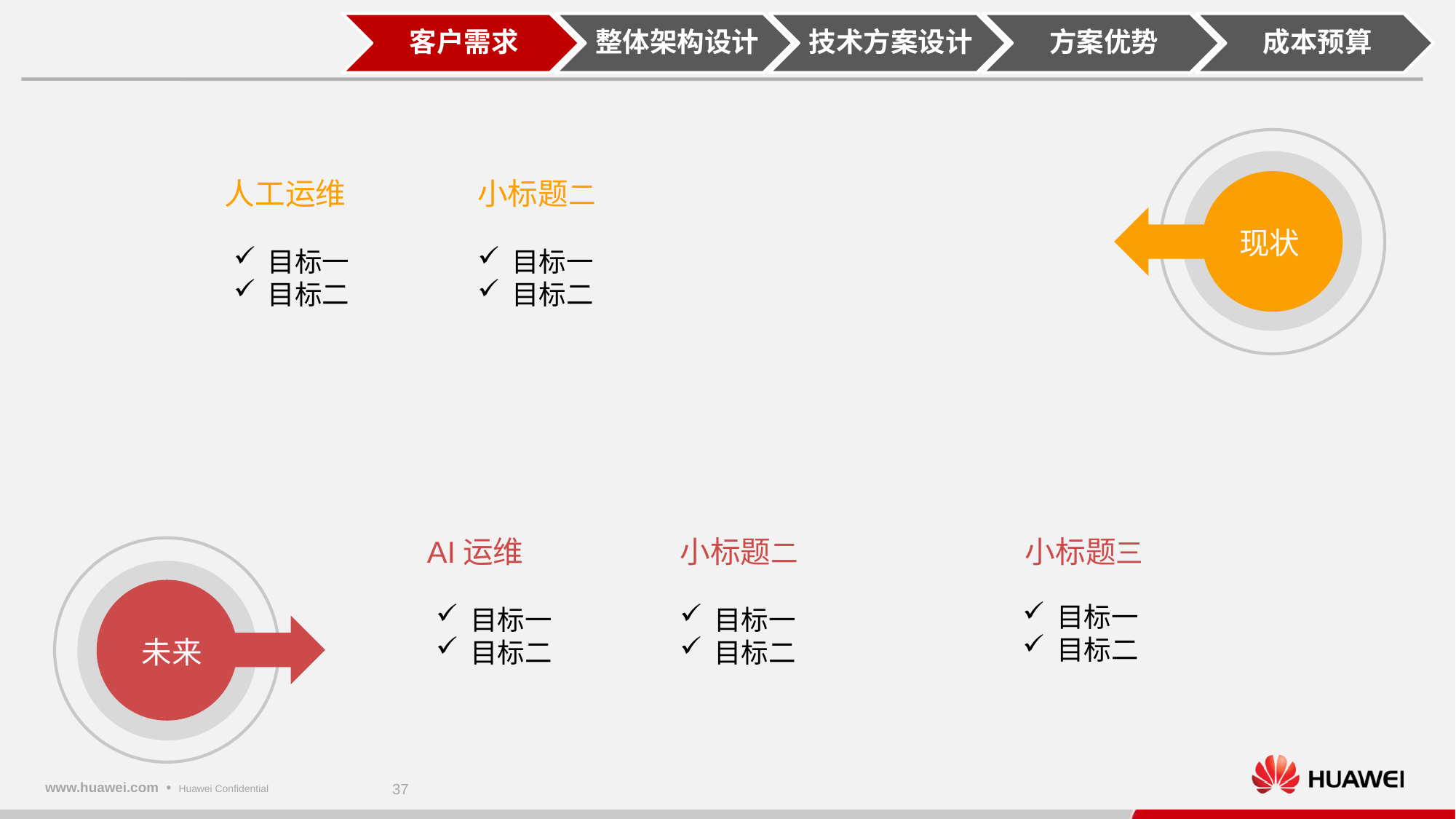

客户需求
整体架构设计
技术方案设计
方案优势
成本预算

现状
人工运维
小标题二
目标一
目标二
目标一
目标二
AI运维
小标题二
小标题三

未来
目标一
目标二
目标一
目标二
目标一
目标二